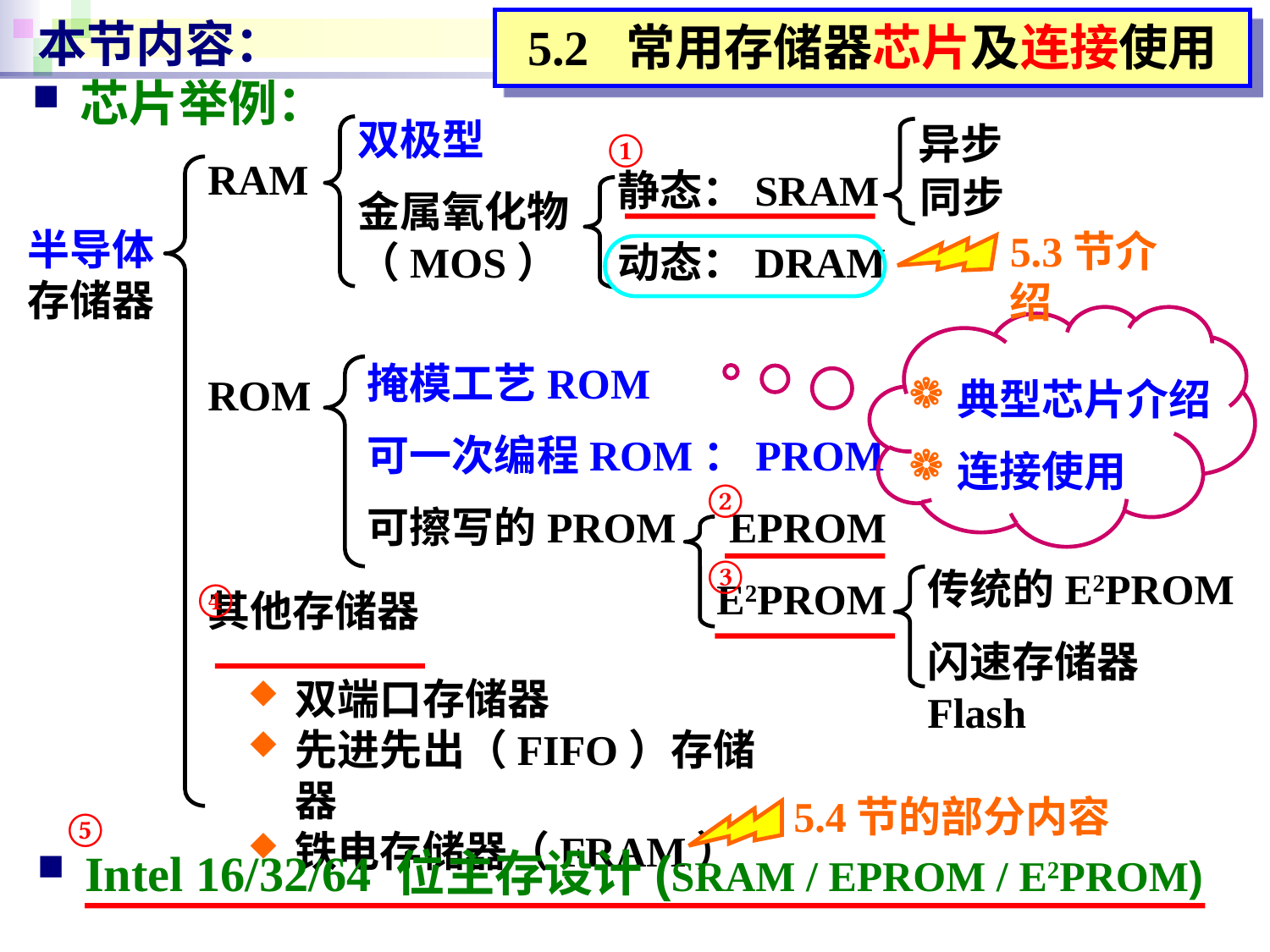

# 本节内容：
5.2  常用存储器芯片及连接使用
芯片举例：
双极型
金属氧化物（MOS）
异步
①

RAM

ROM

其他存储器

静态：SRAM
动态：DRAM
同步

半导体
存储器
5.3节介绍

掩模工艺ROM
可一次编程ROM：PROM
可擦写的PROM     EPROM
		         E2PROM

典型芯片介绍
连接使用
②

③

传统的E2PROM
闪速存储器Flash
④

双端口存储器
先进先出（FIFO）存储器
铁电存储器（FRAM）
5.4节的部分内容

⑤
Intel 16/32/64 位主存设计(SRAM / EPROM / E2PROM)